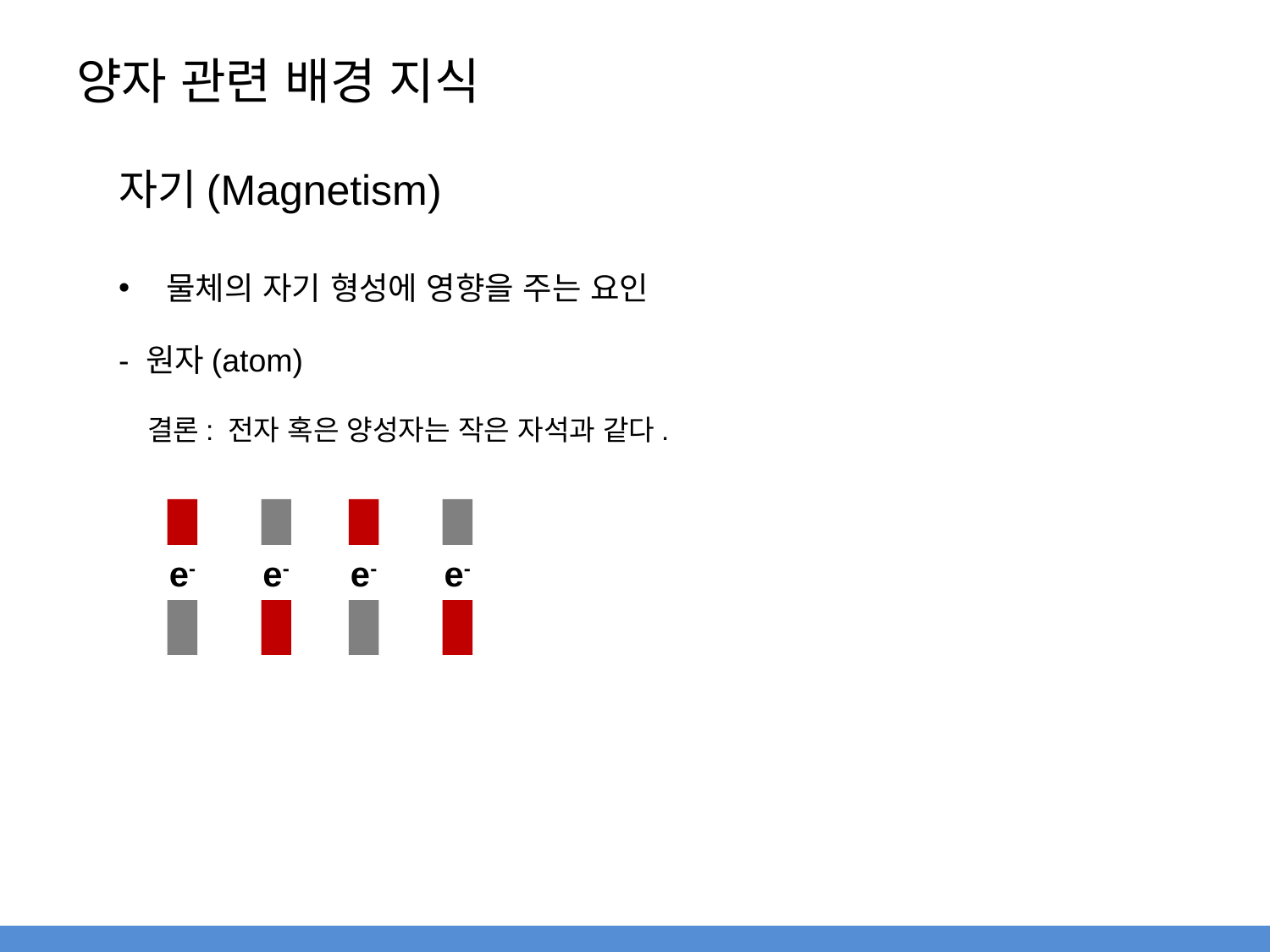

# 양자 관련 배경 지식
자기(Magnetism)
물체의 자기 형성에 영향을 주는 요인

- 원자(atom)
결론: 전자 혹은 양성자는 작은 자석과 같다.

e-

e-

e-

e-